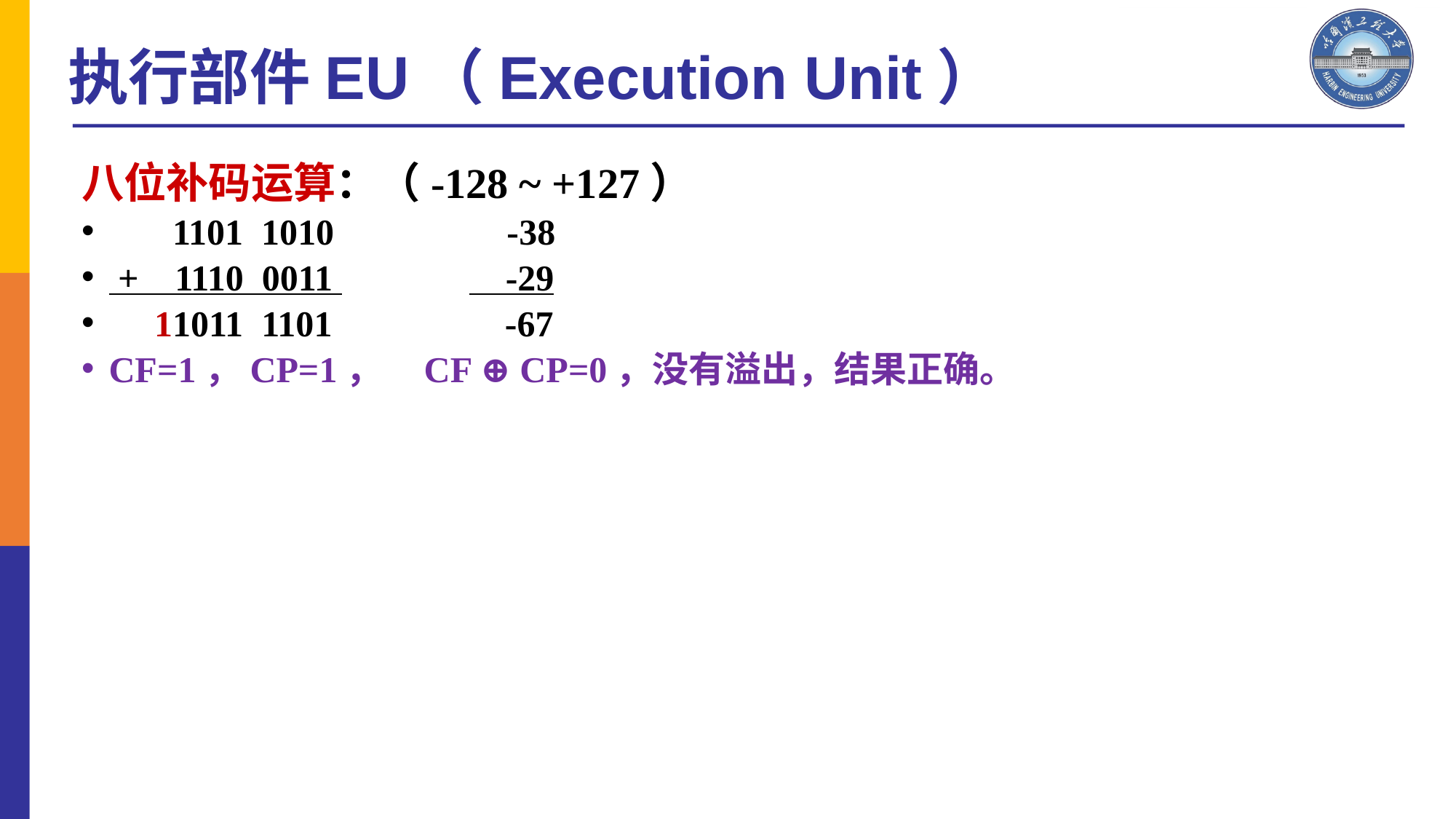

执行部件EU（Execution Unit）
八位补码运算：（-128 ~ +127）
       1101  1010                   -38
 +    1110  0011                   -29
     11011  1101                   -67
CF=1，CP=1，    CF ⊕ CP=0，没有溢出，结果正确。